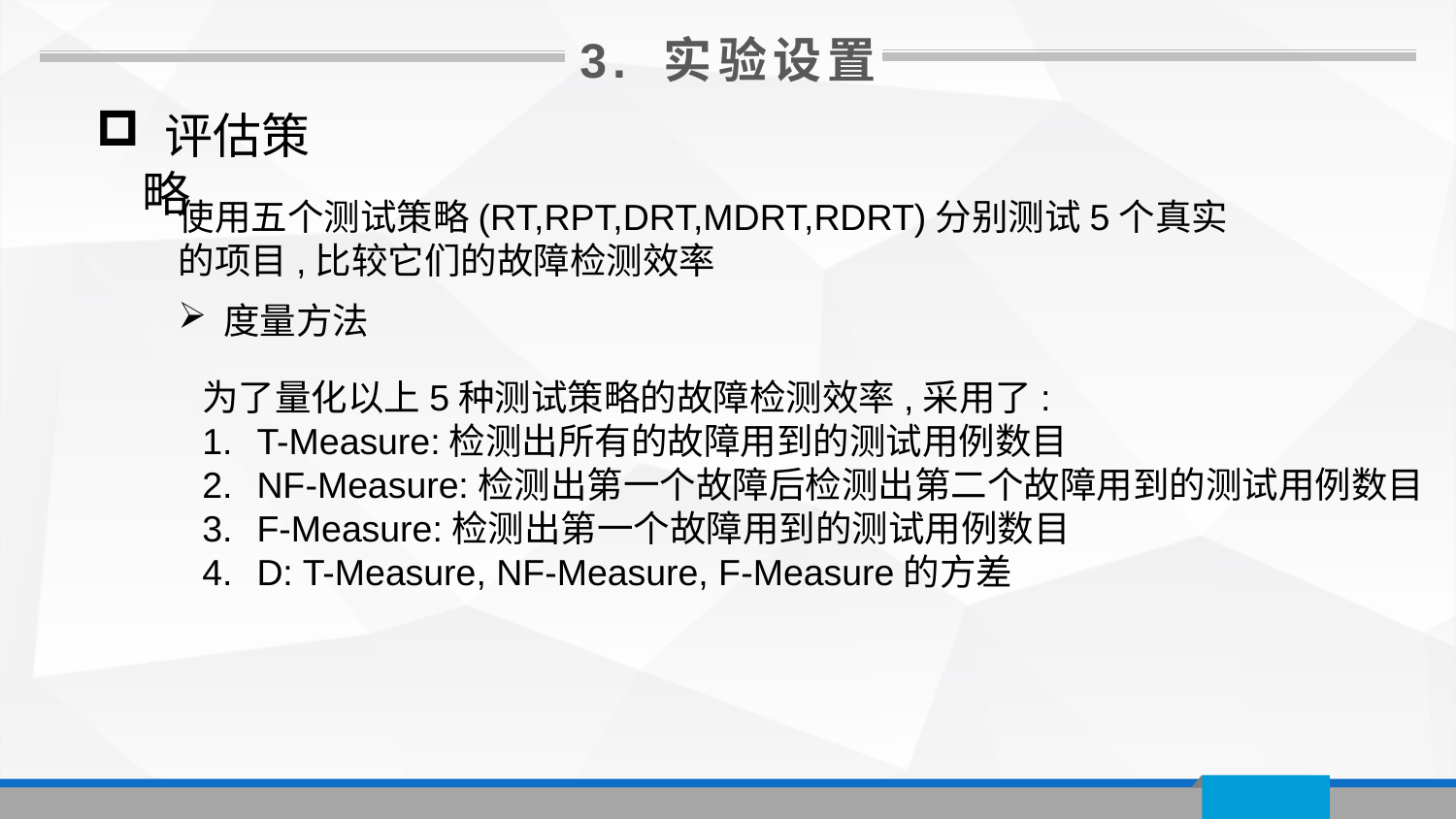

3. 实验设置

 评估策略
使用五个测试策略(RT,RPT,DRT,MDRT,RDRT)分别测试5个真实的项目,比较它们的故障检测效率
度量方法
为了量化以上5种测试策略的故障检测效率,采用了:
T-Measure:检测出所有的故障用到的测试用例数目
NF-Measure:检测出第一个故障后检测出第二个故障用到的测试用例数目
F-Measure:检测出第一个故障用到的测试用例数目
D: T-Measure, NF-Measure, F-Measure的方差